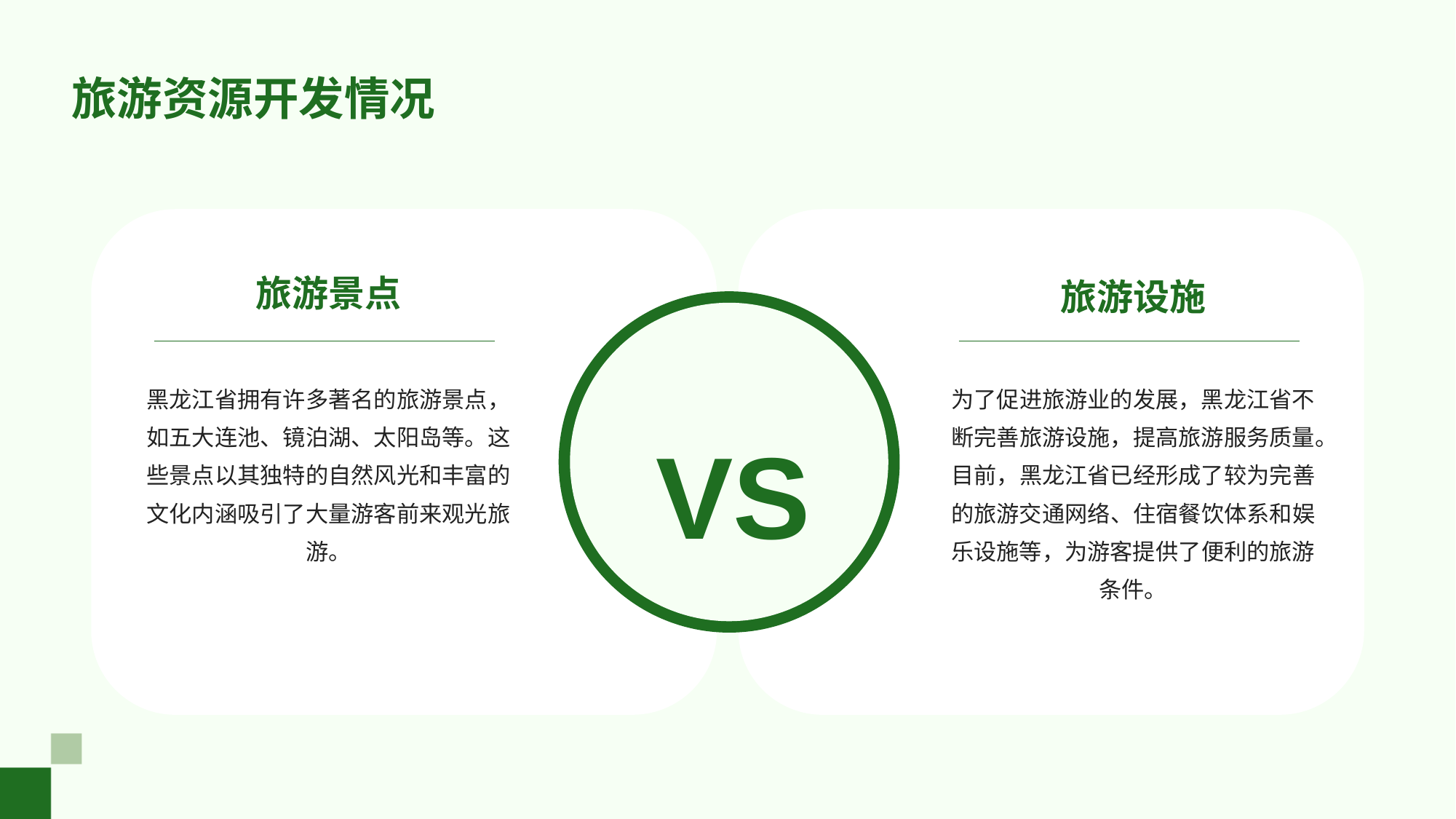

旅游资源开发情况

旅游景点
旅游设施

VS
黑龙江省拥有许多著名的旅游景点，如五大连池、镜泊湖、太阳岛等。这些景点以其独特的自然风光和丰富的文化内涵吸引了大量游客前来观光旅游。
为了促进旅游业的发展，黑龙江省不断完善旅游设施，提高旅游服务质量。目前，黑龙江省已经形成了较为完善的旅游交通网络、住宿餐饮体系和娱乐设施等，为游客提供了便利的旅游条件。